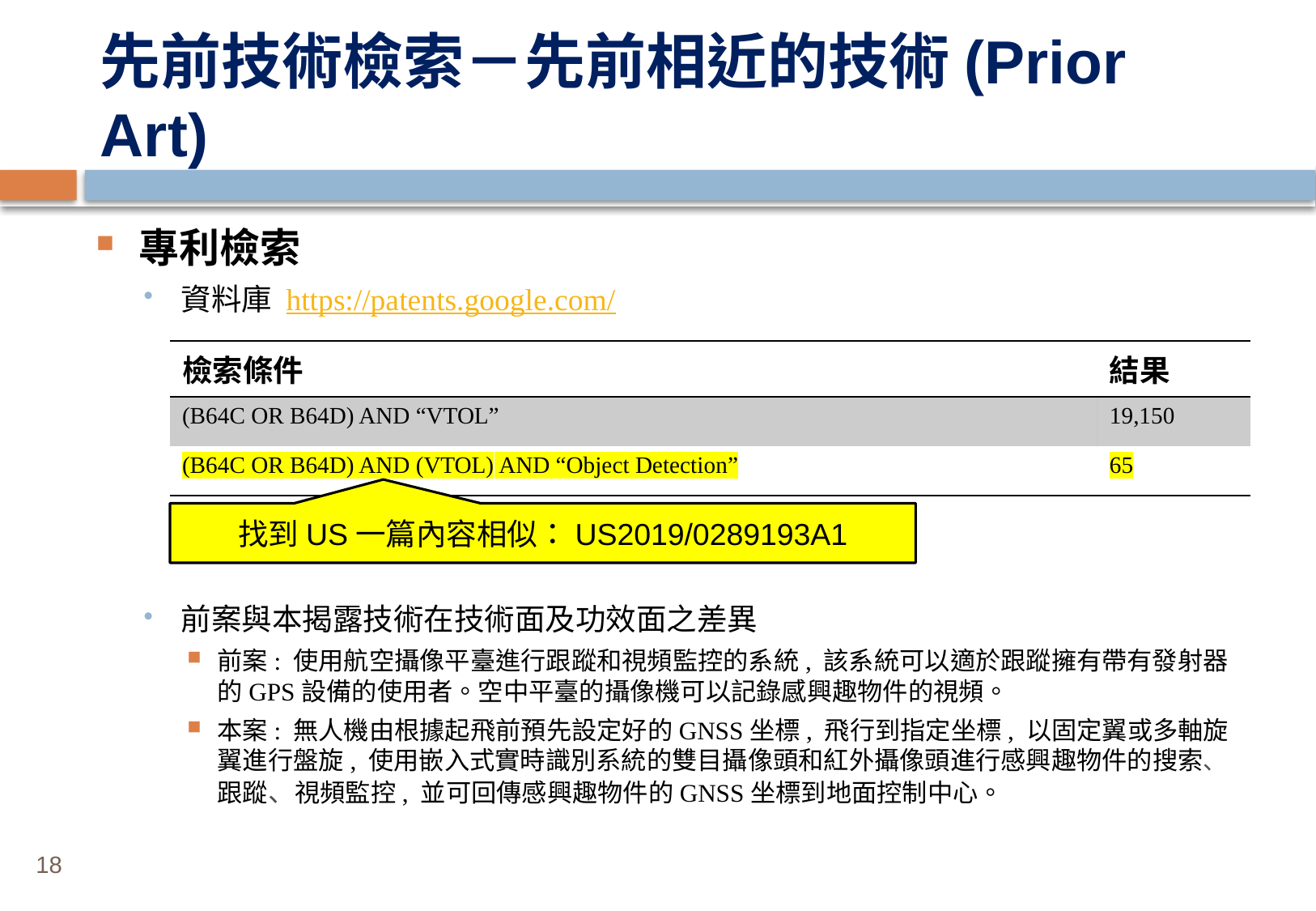

# 先前技術檢索－先前相近的技術(Prior Art)
專利檢索
資料庫 https://patents.google.com/

前案與本揭露技術在技術面及功效面之差異
前案: 使用航空攝像平臺進行跟蹤和視頻監控的系統, 該系統可以適於跟蹤擁有帶有發射器的GPS設備的使用者。空中平臺的攝像機可以記錄感興趣物件的視頻。
本案: 無人機由根據起飛前預先設定好的GNSS坐標, 飛行到指定坐標, 以固定翼或多軸旋翼進行盤旋, 使用嵌入式實時識別系統的雙目攝像頭和紅外攝像頭進行感興趣物件的搜索、跟蹤、視頻監控, 並可回傳感興趣物件的GNSS坐標到地面控制中心。
| 檢索條件 | 結果 |
| --- | --- |
| (B64C OR B64D) AND “VTOL” | 19,150 |
| (B64C OR B64D) AND (VTOL) AND “Object Detection” | 65 |
找到US一篇內容相似：US2019/0289193A1
18